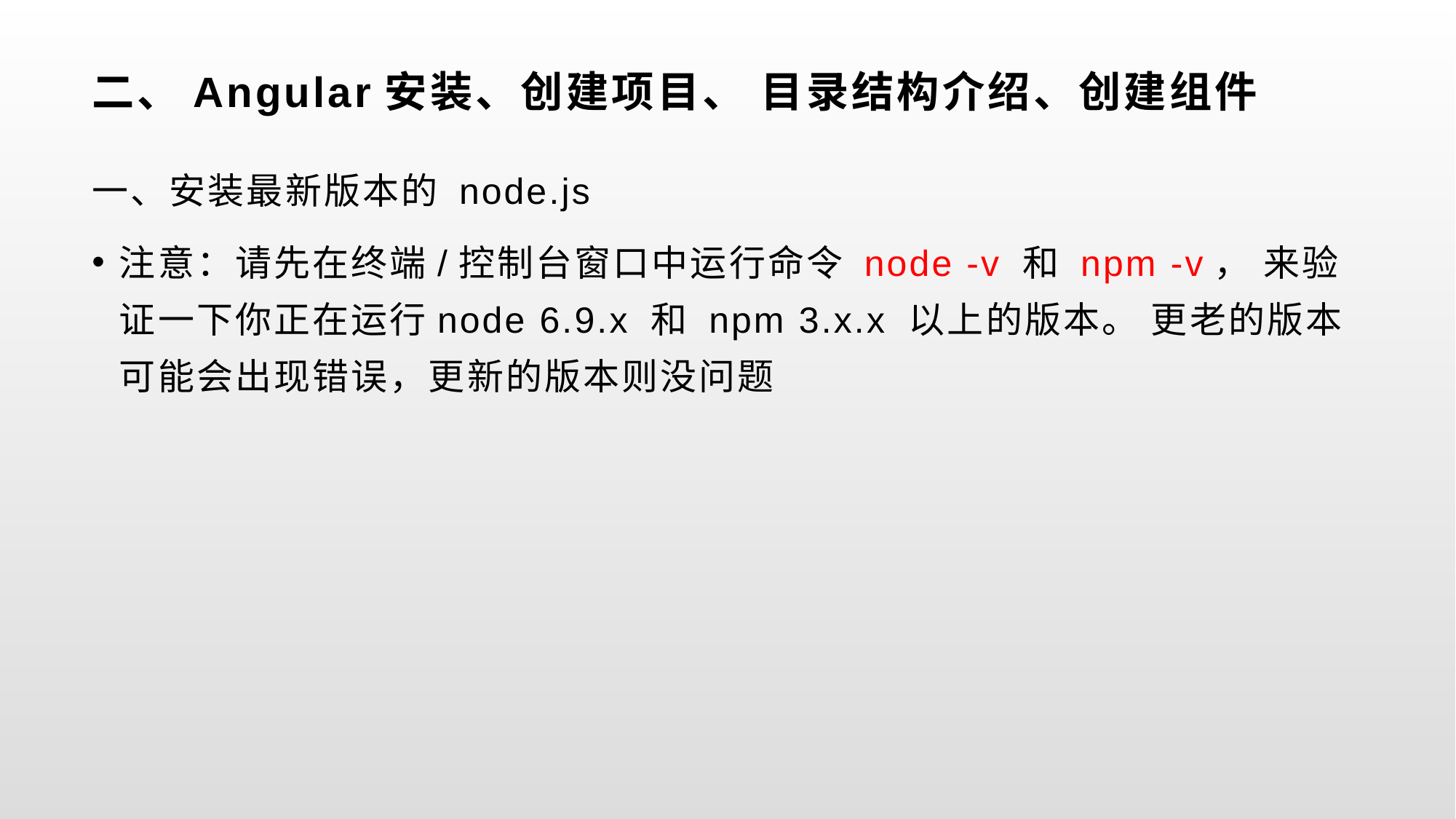

# 二、Angular安装、创建项目、 目录结构介绍、创建组件
一、安装最新版本的 node.js
注意：请先在终端/控制台窗口中运行命令 node -v 和 npm -v， 来验证一下你正在运行node 6.9.x 和 npm 3.x.x 以上的版本。 更老的版本可能会出现错误，更新的版本则没问题